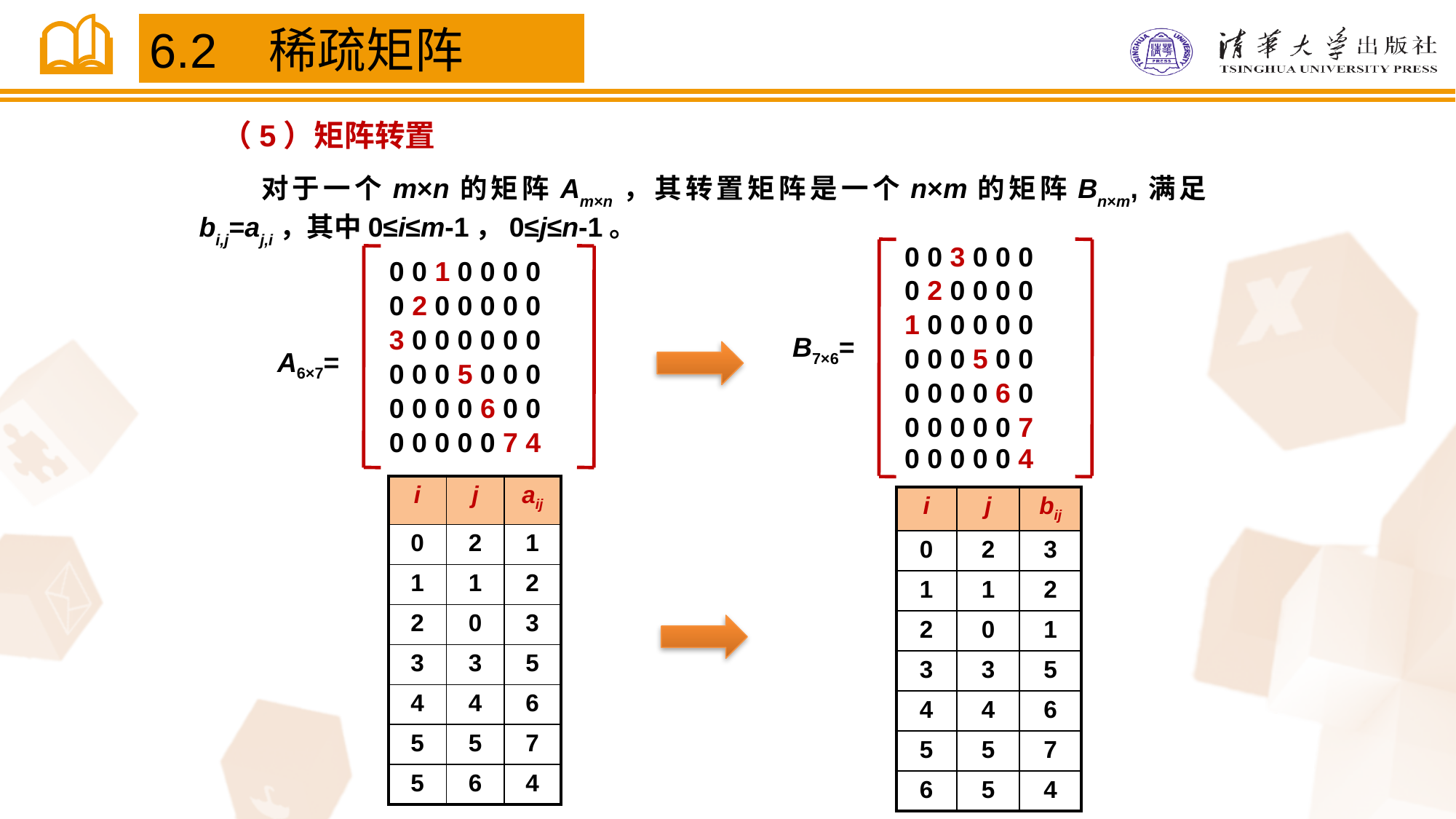

6.2   稀疏矩阵
 （5）矩阵转置
　　对于一个m×n的矩阵Am×n，其转置矩阵是一个n×m的矩阵Bn×m,满足bi,j=aj,i，其中0≤i≤m-1，0≤j≤n-1。
0 0 3 0 0 0
0 2 0 0 0 0
1 0 0 0 0 0
B7×6=
0 0 0 5 0 0
0 0 0 0 6 0
0 0 0 0 0 7
0 0 0 0 0 4
0 0 1 0 0 0 0
0 2 0 0 0 0 0
3 0 0 0 0 0 0
A6×7=
0 0 0 5 0 0 0
0 0 0 0 6 0 0
0 0 0 0 0 7 4

| i | j | aij |
| --- | --- | --- |
| 0 | 2 | 1 |
| 1 | 1 | 2 |
| 2 | 0 | 3 |
| 3 | 3 | 5 |
| 4 | 4 | 6 |
| 5 | 5 | 7 |
| 5 | 6 | 4 |
| i | j | bij |
| --- | --- | --- |
| 0 | 2 | 3 |
| 1 | 1 | 2 |
| 2 | 0 | 1 |
| 3 | 3 | 5 |
| 4 | 4 | 6 |
| 5 | 5 | 7 |
| 6 | 5 | 4 |